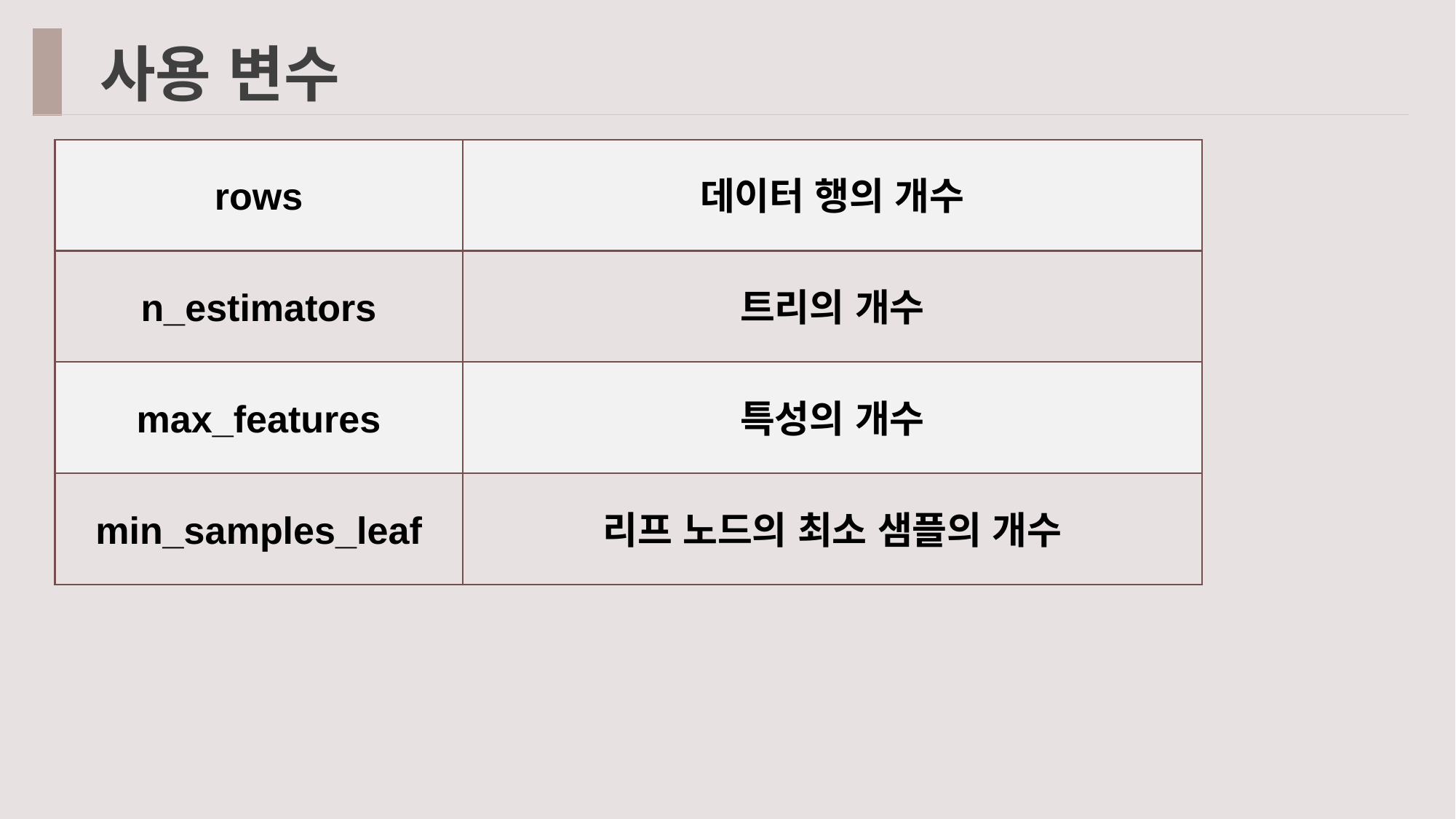

사용 변수
rows
데이터 행의 개수
n_estimators
트리의 개수
max_features
특성의 개수
min_samples_leaf
리프 노드의 최소 샘플의 개수